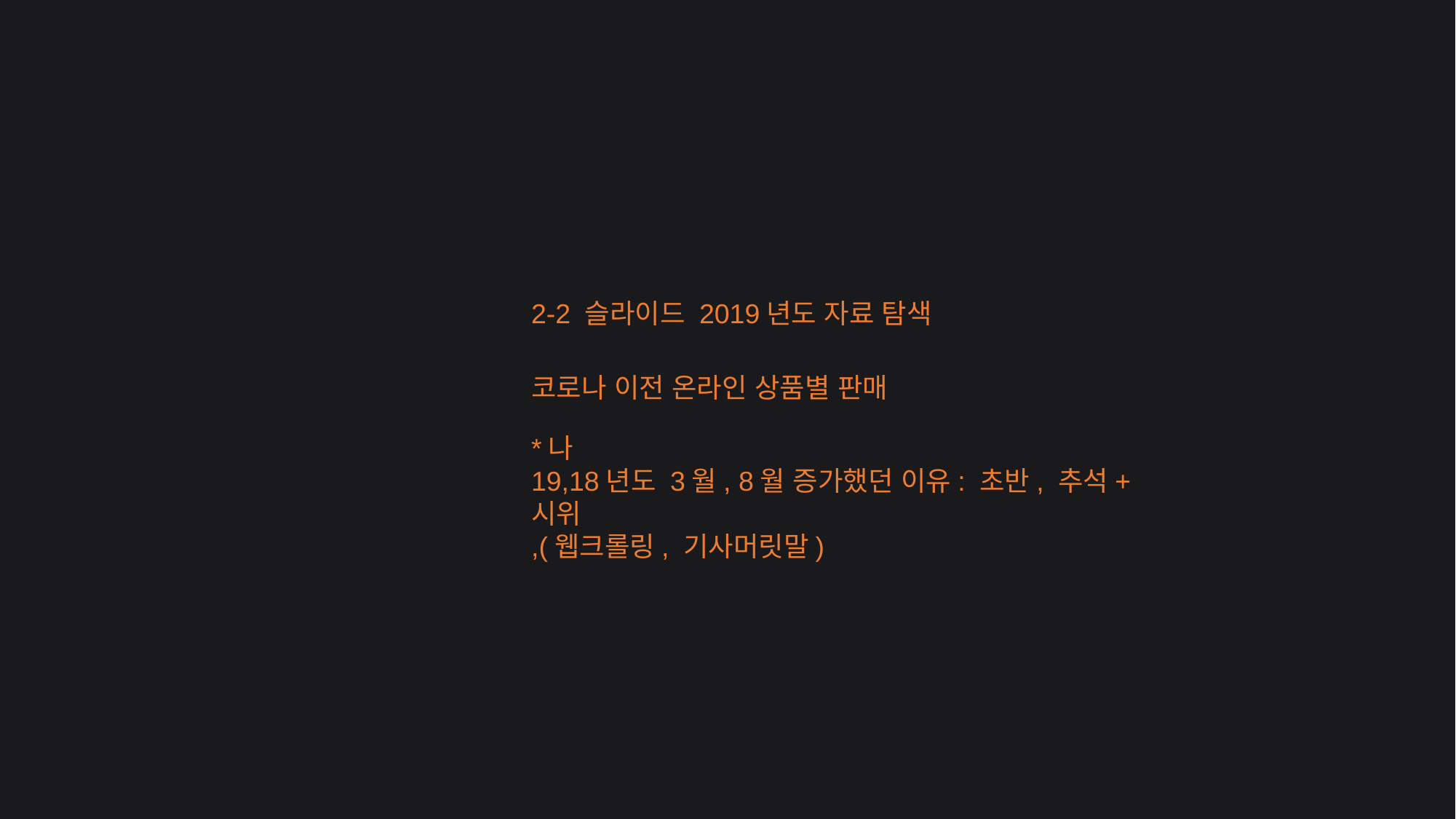

2-2 슬라이드 2019년도 자료 탐색
코로나 이전 온라인 상품별 판매
*나
19,18년도 3월, 8월 증가했던 이유: 초반, 추석+시위
,(웹크롤링, 기사머릿말)